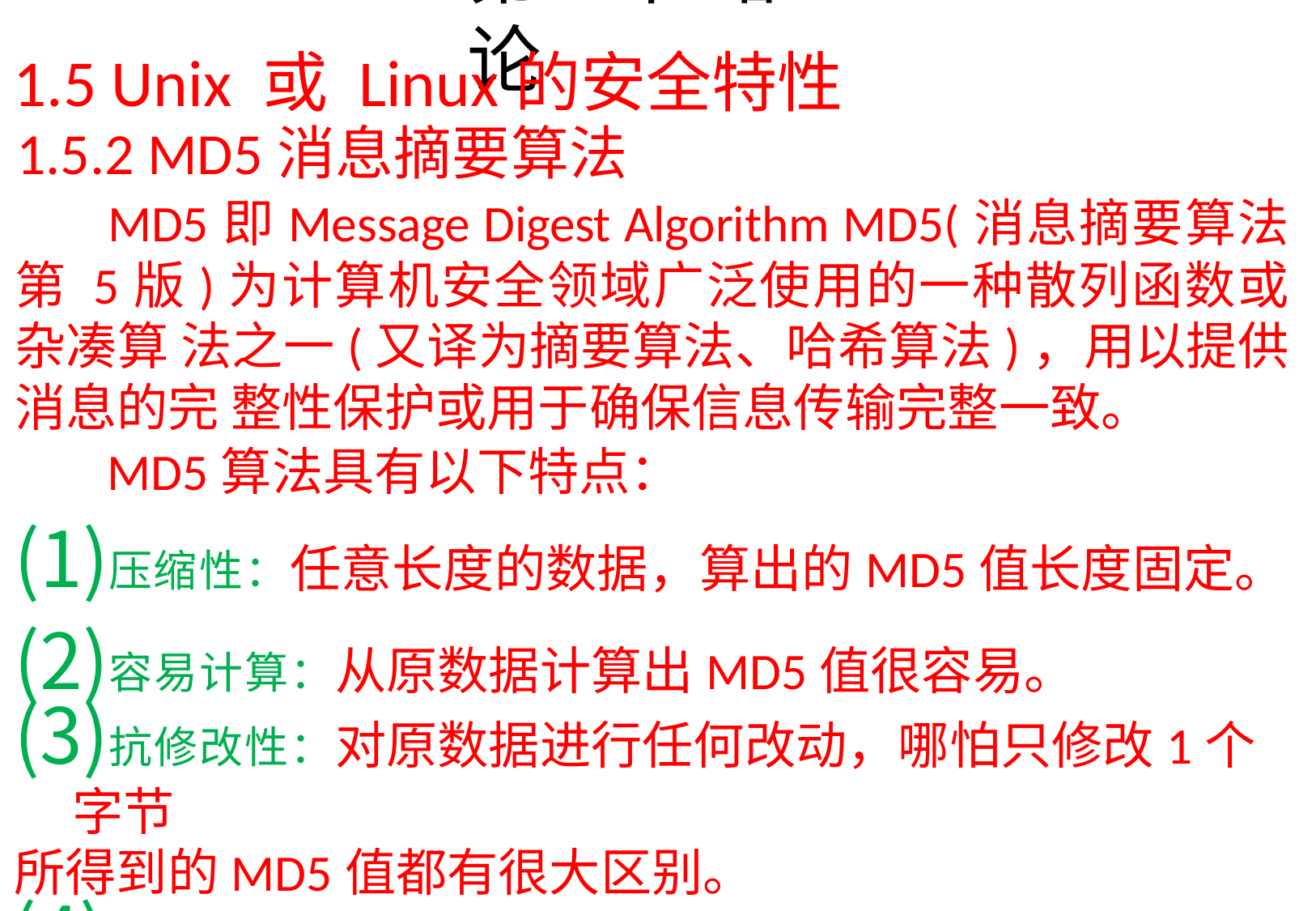

# 第1章 绪论
1.5 Unix 或 Linux的安全特性
1.5.2 MD5消息摘要算法
MD5即Message Digest Algorithm MD5(消息摘要算法第 5版)为计算机安全领域广泛使用的一种散列函数或杂凑算 法之一(又译为摘要算法、哈希算法)，用以提供消息的完 整性保护或用于确保信息传输完整一致。
MD5算法具有以下特点：
压缩性：任意长度的数据，算出的MD5值长度固定。
容易计算：从原数据计算出MD5值很容易。
抗修改性：对原数据进行任何改动，哪怕只修改1个字节
所得到的MD5值都有很大区别。
强抗碰撞：已知原数据和其MD5值，想找到一个具有相 同MD5值的数据(即伪造数据)是非常困难的。